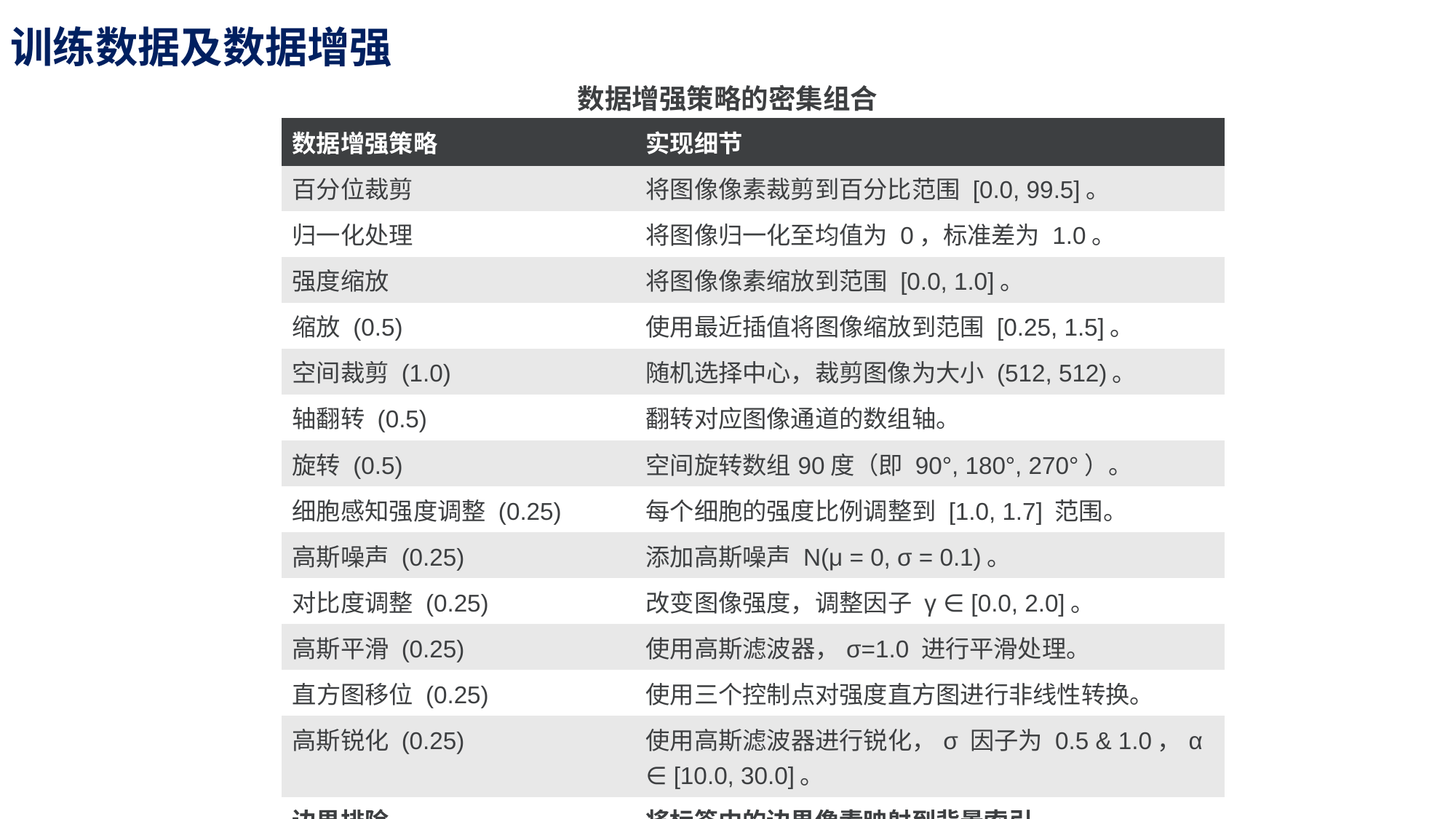

训练数据及数据增强
数据增强策略的密集组合

| 数据增强策略 | 实现细节 |
| --- | --- |
| 百分位裁剪 | 将图像像素裁剪到百分比范围 [0.0, 99.5]。 |
| 归一化处理 | 将图像归一化至均值为 0，标准差为 1.0。 |
| 强度缩放 | 将图像像素缩放到范围 [0.0, 1.0]。 |
| 缩放 (0.5) | 使用最近插值将图像缩放到范围 [0.25, 1.5]。 |
| 空间裁剪 (1.0) | 随机选择中心，裁剪图像为大小 (512, 512)。 |
| 轴翻转 (0.5) | 翻转对应图像通道的数组轴。 |
| 旋转 (0.5) | 空间旋转数组90度（即 90°, 180°, 270°）。 |
| 细胞感知强度调整 (0.25) | 每个细胞的强度比例调整到 [1.0, 1.7] 范围。 |
| 高斯噪声 (0.25) | 添加高斯噪声 N(μ = 0, σ = 0.1)。 |
| 对比度调整 (0.25) | 改变图像强度，调整因子 γ ∈ [0.0, 2.0]。 |
| 高斯平滑 (0.25) | 使用高斯滤波器，σ=1.0 进行平滑处理。 |
| 直方图移位 (0.25) | 使用三个控制点对强度直方图进行非线性转换。 |
| 高斯锐化 (0.25) | 使用高斯滤波器进行锐化，σ 因子为 0.5 & 1.0，α ∈ [10.0, 30.0]。 |
| 边界排除 | 将标签中的边界像素映射到背景索引。 |